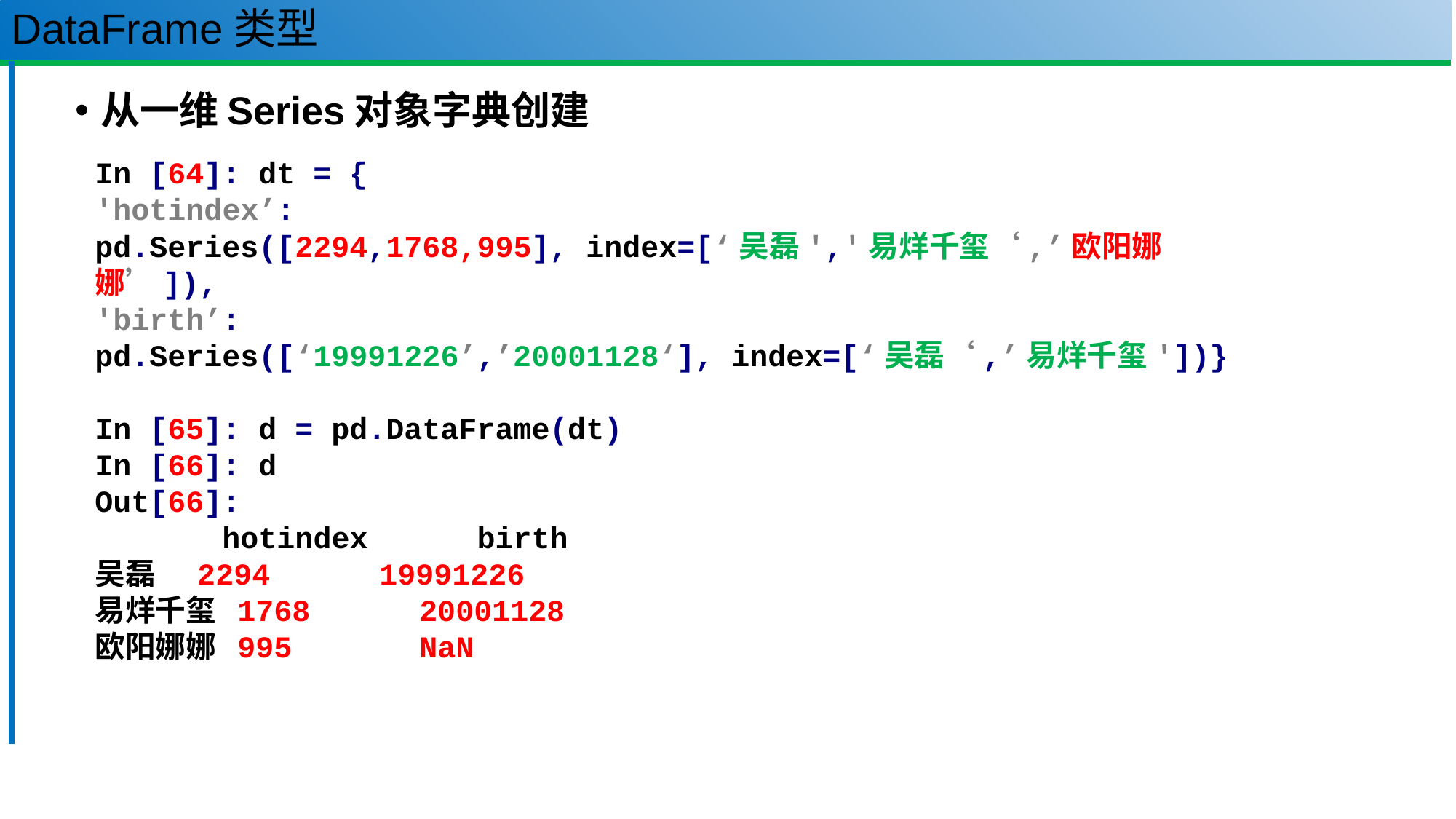

# DataFrame类型
从一维Series对象字典创建
In [64]: dt = {
'hotindex’:
pd.Series([2294,1768,995], index=[‘吴磊','易烊千玺‘,’欧阳娜娜’]),
'birth’:
pd.Series([‘19991226’,’20001128‘], index=[‘吴磊‘,’易烊千玺'])}

In [65]: d = pd.DataFrame(dt)
In [66]: d
Out[66]:
       hotindex      birth
吴磊     2294      19991226
易烊千玺  1768      20001128
欧阳娜娜  995       NaN